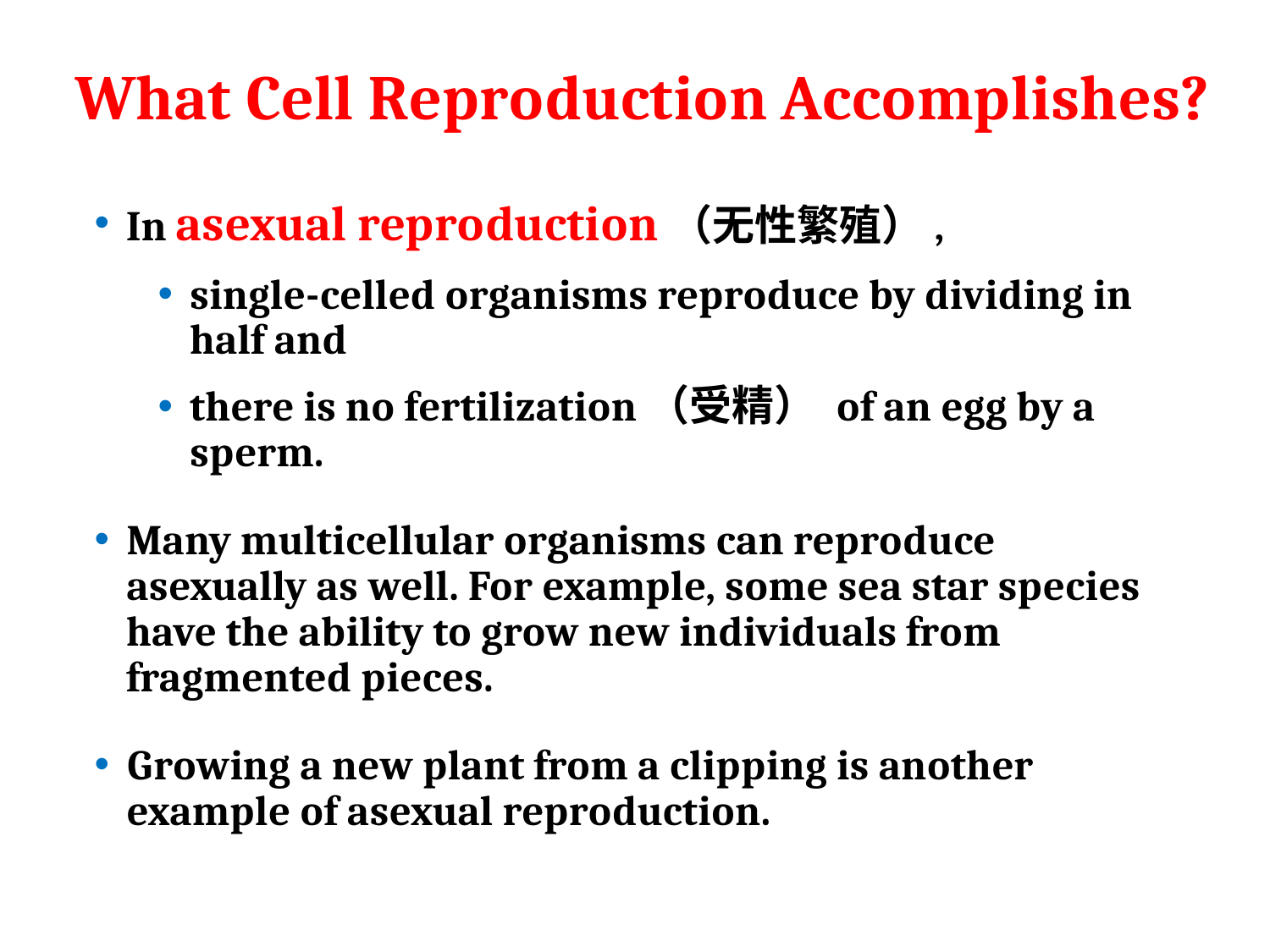

# What Cell Reproduction Accomplishes?
In asexual reproduction（无性繁殖）,
single-celled organisms reproduce by dividing in half and
there is no fertilization（受精） of an egg by a sperm.
Many multicellular organisms can reproduce asexually as well. For example, some sea star species have the ability to grow new individuals from fragmented pieces.
Growing a new plant from a clipping is another example of asexual reproduction.